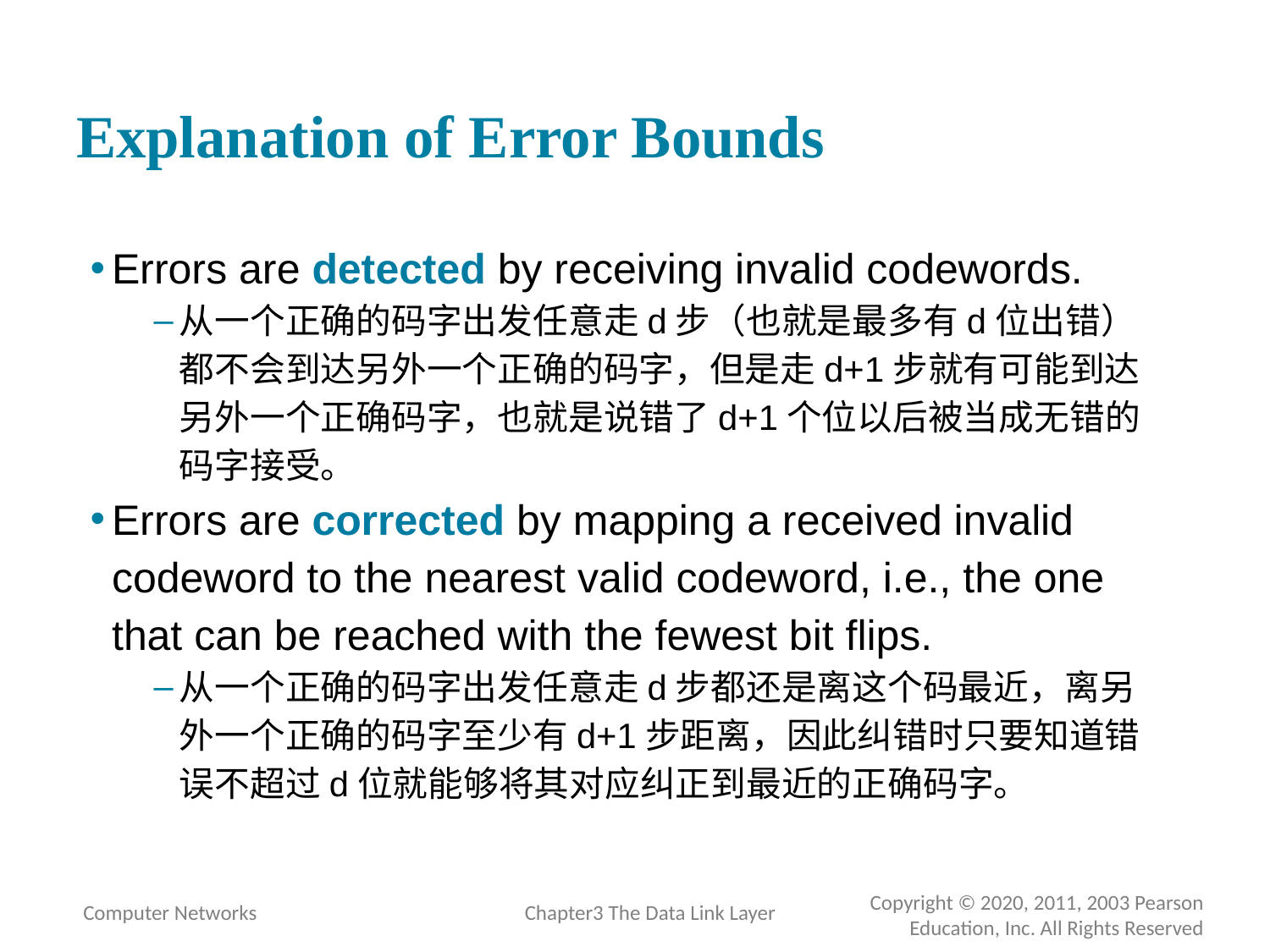

# Explanation of Error Bounds
Errors are detected by receiving invalid codewords.
从一个正确的码字出发任意走d步（也就是最多有d位出错）都不会到达另外一个正确的码字，但是走d+1步就有可能到达另外一个正确码字，也就是说错了d+1个位以后被当成无错的码字接受。
Errors are corrected by mapping a received invalid codeword to the nearest valid codeword, i.e., the one that can be reached with the fewest bit flips.
从一个正确的码字出发任意走d步都还是离这个码最近，离另外一个正确的码字至少有d+1步距离，因此纠错时只要知道错误不超过d位就能够将其对应纠正到最近的正确码字。